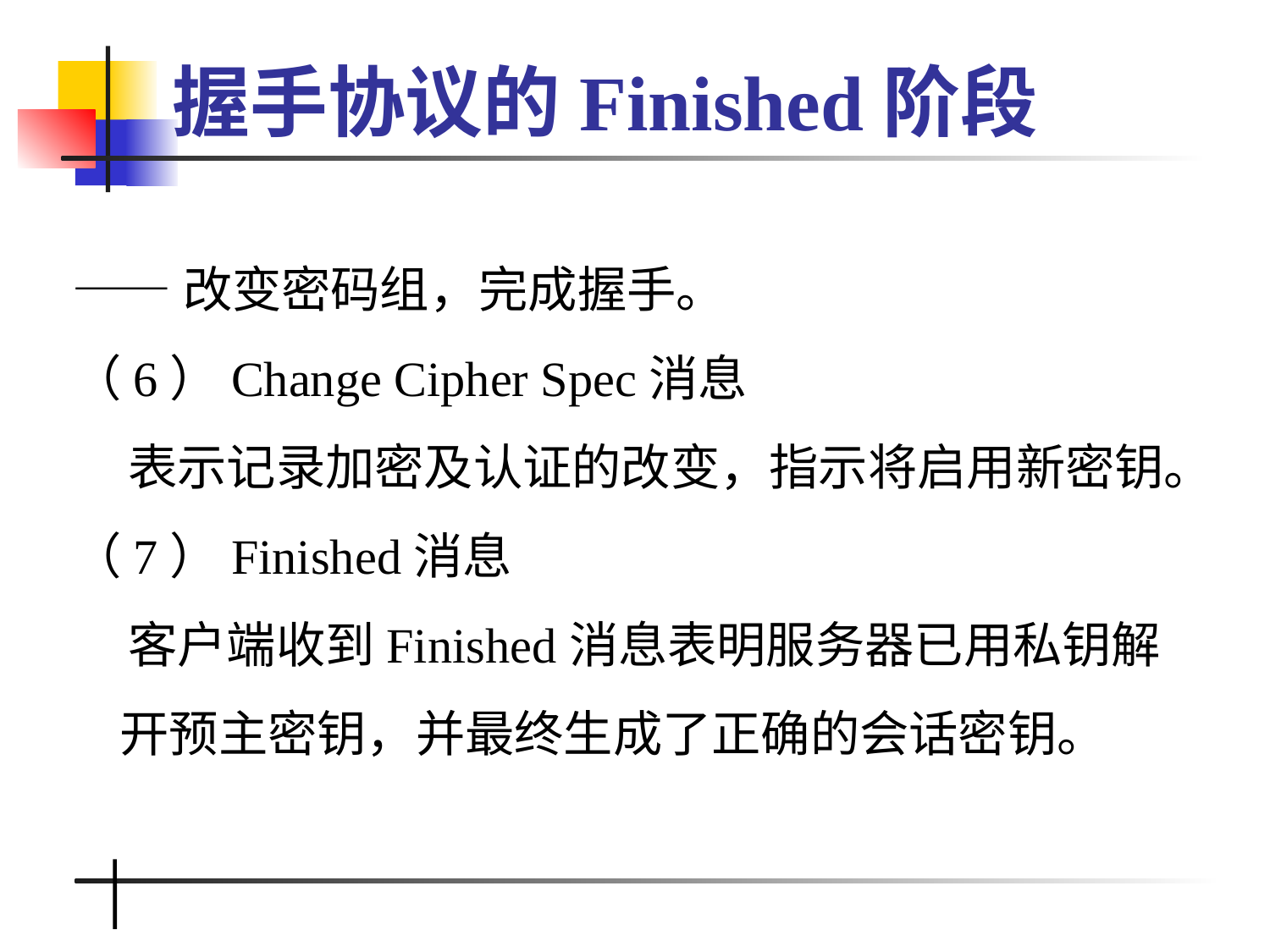

2021/11/15
50
# 握手协议的Finished阶段
——改变密码组，完成握手。
（6）Change Cipher Spec消息
    表示记录加密及认证的改变，指示将启用新密钥。
（7）Finished消息
    客户端收到Finished消息表明服务器已用私钥解开预主密钥，并最终生成了正确的会话密钥。